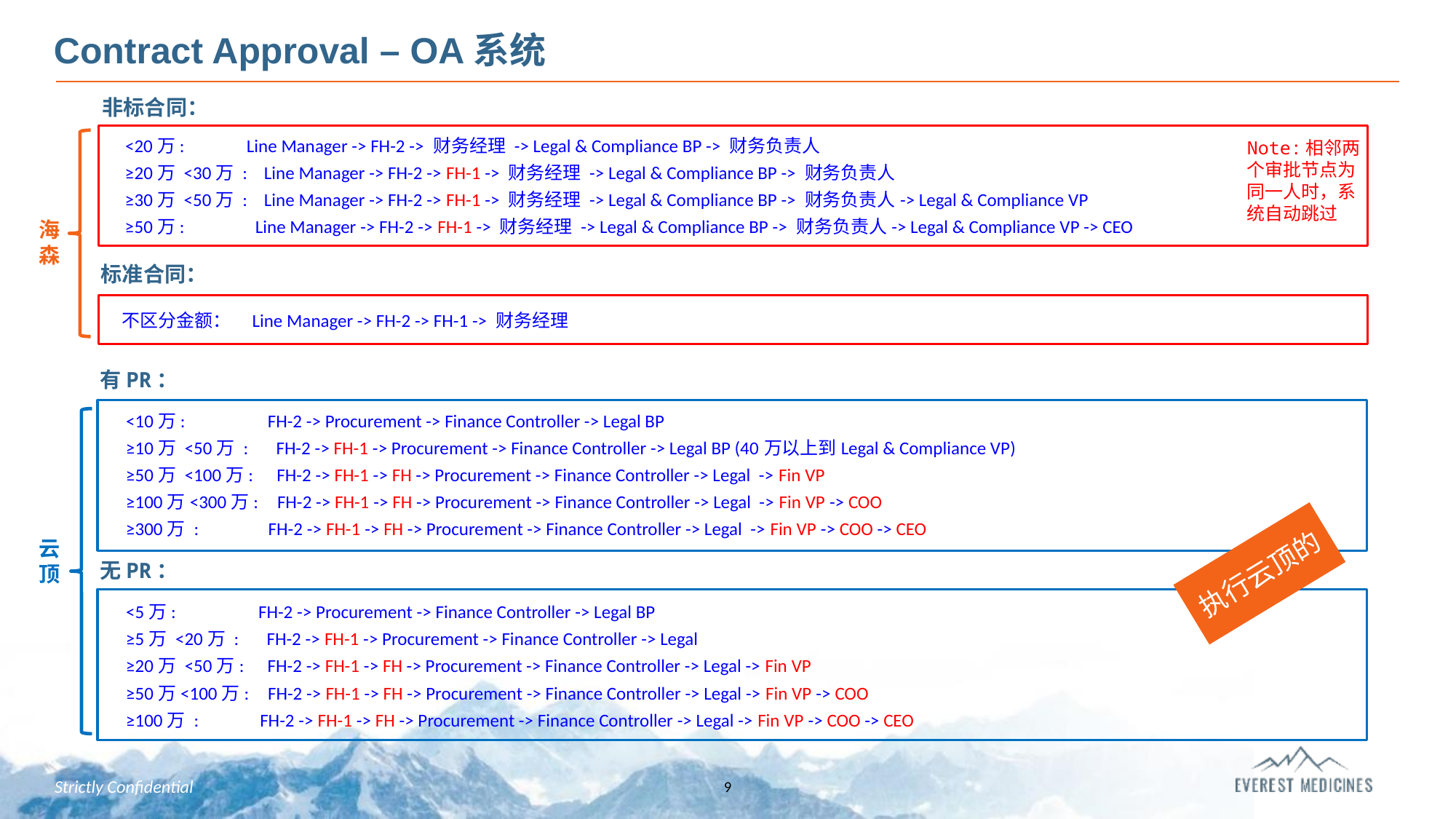

Contract Approval – OA系统
非标合同：

        <20万:	           Line Manager -> FH-2 -> 财务经理 -> Legal & Compliance BP -> 财务负责人
        ≥20万 <30万 :    Line Manager -> FH-2 -> FH-1 -> 财务经理 -> Legal & Compliance BP -> 财务负责人
        ≥30万 <50万 :    Line Manager -> FH-2 -> FH-1 -> 财务经理 -> Legal & Compliance BP -> 财务负责人-> Legal & Compliance VP
        ≥50万:                 Line Manager -> FH-2 -> FH-1 -> 财务经理 -> Legal & Compliance BP -> 财务负责人-> Legal & Compliance VP -> CEO

Note:相邻两个审批节点为同一人时，系统自动跳过
海森
标准合同：

        不区分金额：    Line Manager -> FH-2 -> FH-1 -> 财务经理
有PR：

        <10万:                     FH-2 -> Procurement -> Finance Controller -> Legal BP
        ≥10万 <50万 :       FH-2 -> FH-1 -> Procurement -> Finance Controller -> Legal BP (40万以上到Legal & Compliance VP)
        ≥50万 <100万:      FH-2 -> FH-1 -> FH -> Procurement -> Finance Controller -> Legal  -> Fin VP
        ≥100万<300万:     FH-2 -> FH-1 -> FH -> Procurement -> Finance Controller -> Legal  -> Fin VP -> COO
        ≥300万 :                  FH-2 -> FH-1 -> FH -> Procurement -> Finance Controller -> Legal  -> Fin VP -> COO -> CEO

云顶
执行云顶的
无PR：

        <5万:                     FH-2 -> Procurement -> Finance Controller -> Legal BP
        ≥5万 <20万 :       FH-2 -> FH-1 -> Procurement -> Finance Controller -> Legal
        ≥20万 <50万:      FH-2 -> FH-1 -> FH -> Procurement -> Finance Controller -> Legal -> Fin VP
        ≥50万<100万:     FH-2 -> FH-1 -> FH -> Procurement -> Finance Controller -> Legal -> Fin VP -> COO
        ≥100万 :                FH-2 -> FH-1 -> FH -> Procurement -> Finance Controller -> Legal -> Fin VP -> COO -> CEO